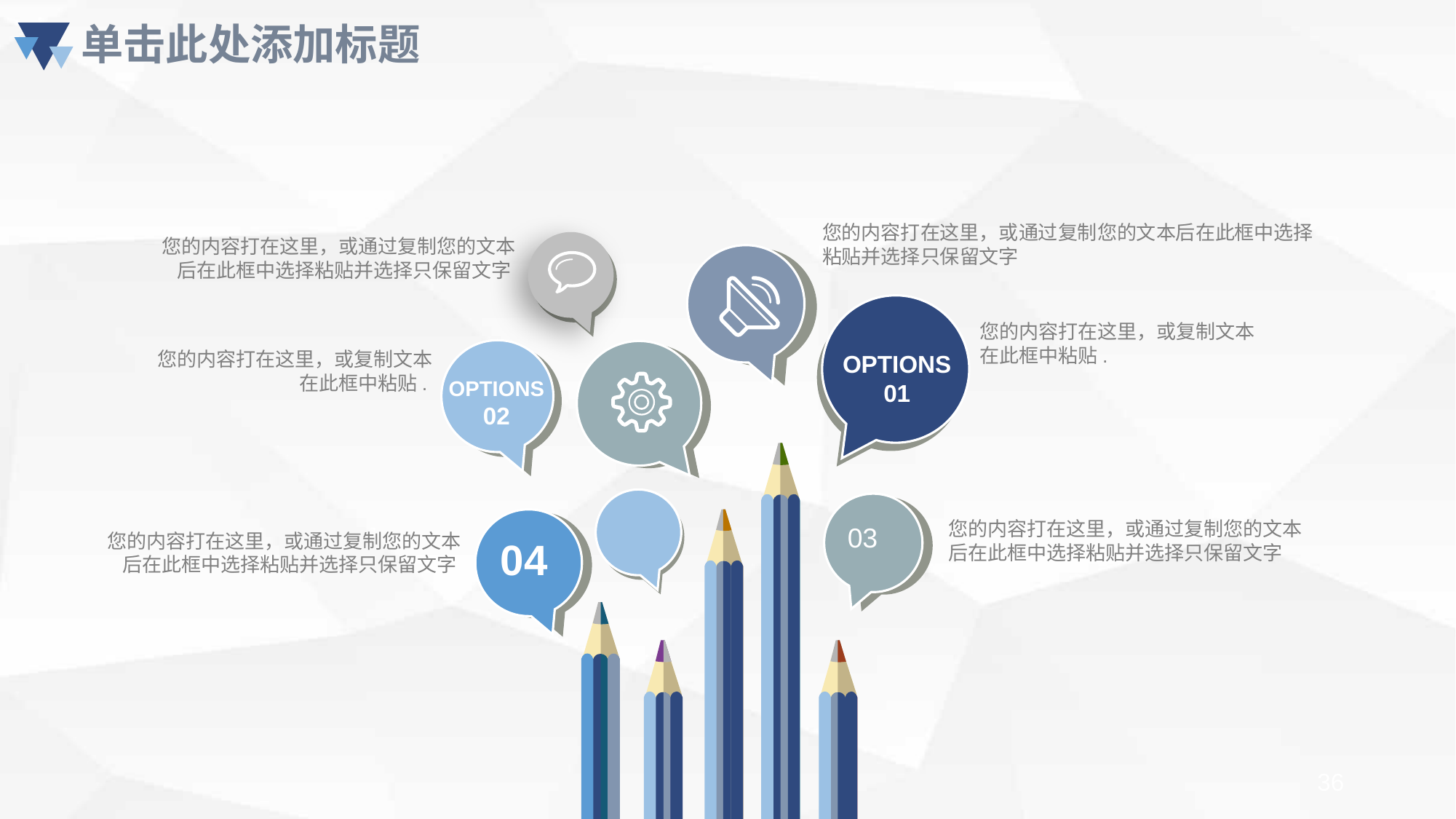

您的内容打在这里，或通过复制您的文本后在此框中选择粘贴并选择只保留文字
您的内容打在这里，或通过复制您的文本后在此框中选择粘贴并选择只保留文字

OPTIONS
01
您的内容打在这里，或复制文本在此框中粘贴.

OPTIONS
02

您的内容打在这里，或复制文本在此框中粘贴.

03

04

您的内容打在这里，或通过复制您的文本后在此框中选择粘贴并选择只保留文字
您的内容打在这里，或通过复制您的文本后在此框中选择粘贴并选择只保留文字

36